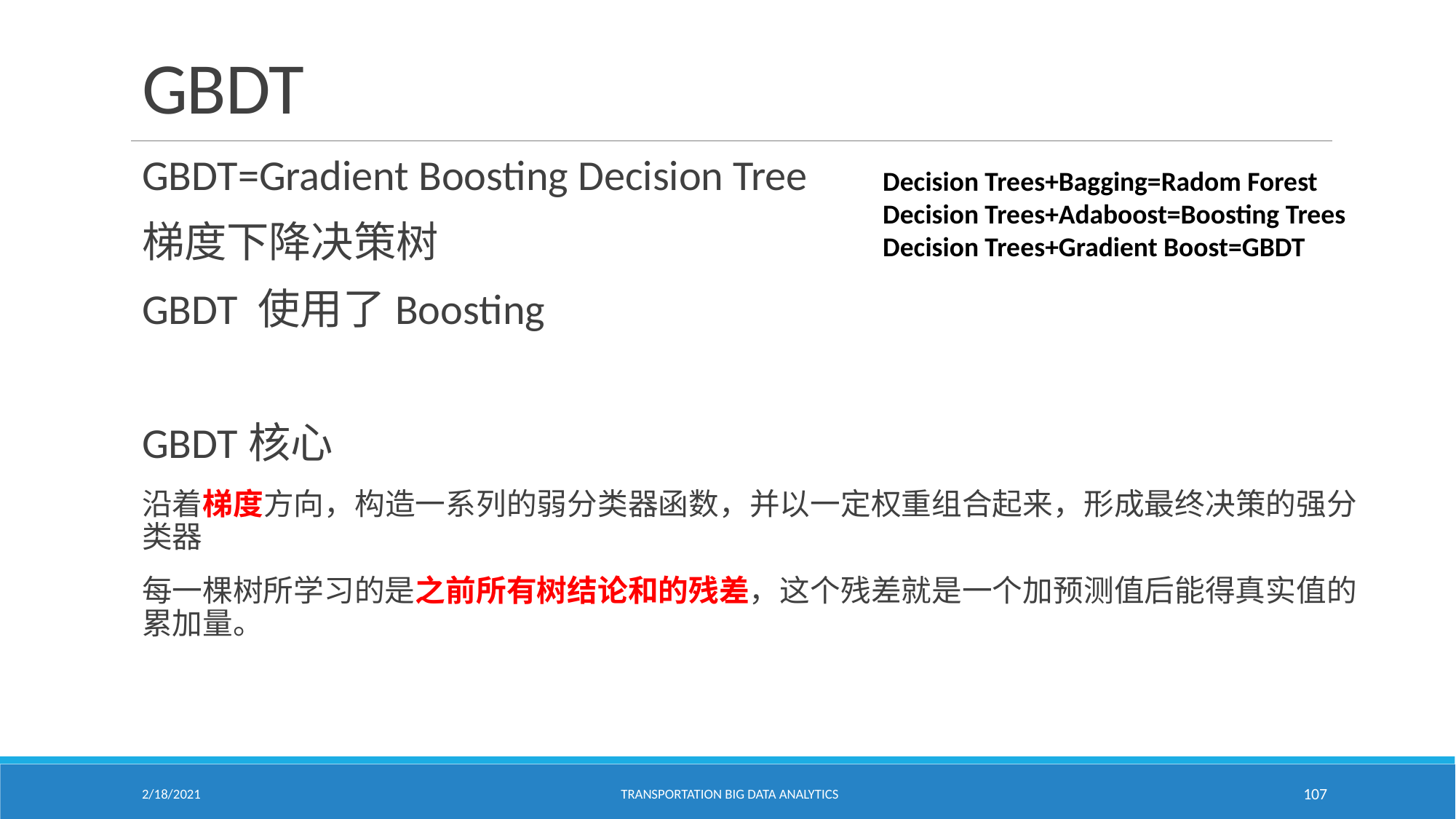

# GBDT
GBDT=Gradient Boosting Decision Tree
梯度下降决策树
GBDT 使用了Boosting

GBDT核心
沿着梯度方向，构造一系列的弱分类器函数，并以一定权重组合起来，形成最终决策的强分类器
每一棵树所学习的是之前所有树结论和的残差，这个残差就是一个加预测值后能得真实值的累加量。

Decision Trees+Bagging=Radom Forest
Decision Trees+Adaboost=Boosting Trees
Decision Trees+Gradient Boost=GBDT
2/18/2021
Transportation Big Data Analytics
107